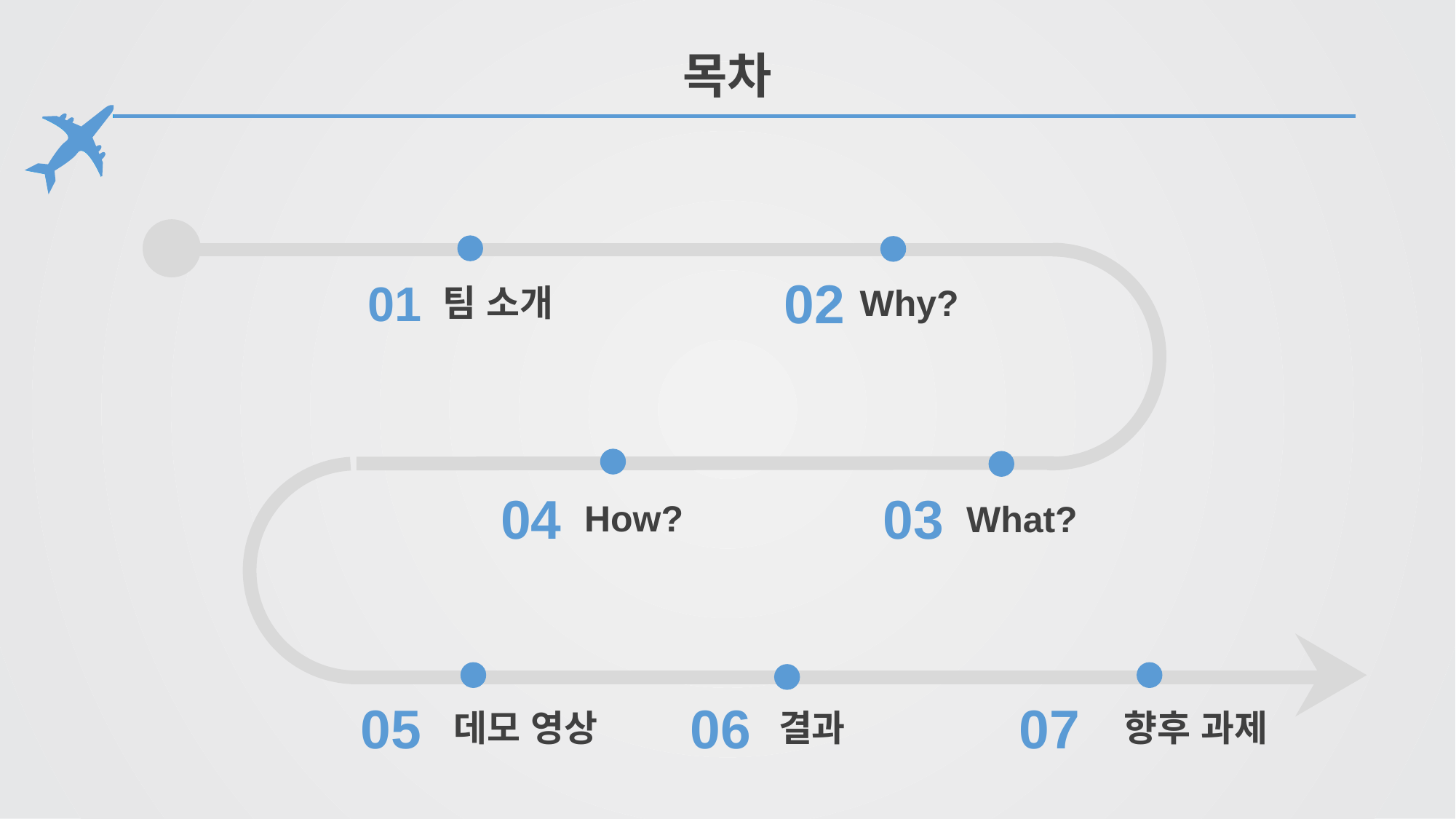

# 목차

02
01
팀 소개
Why?

04
03
How?
What?

05
06
07
데모 영상
결과
향후 과제